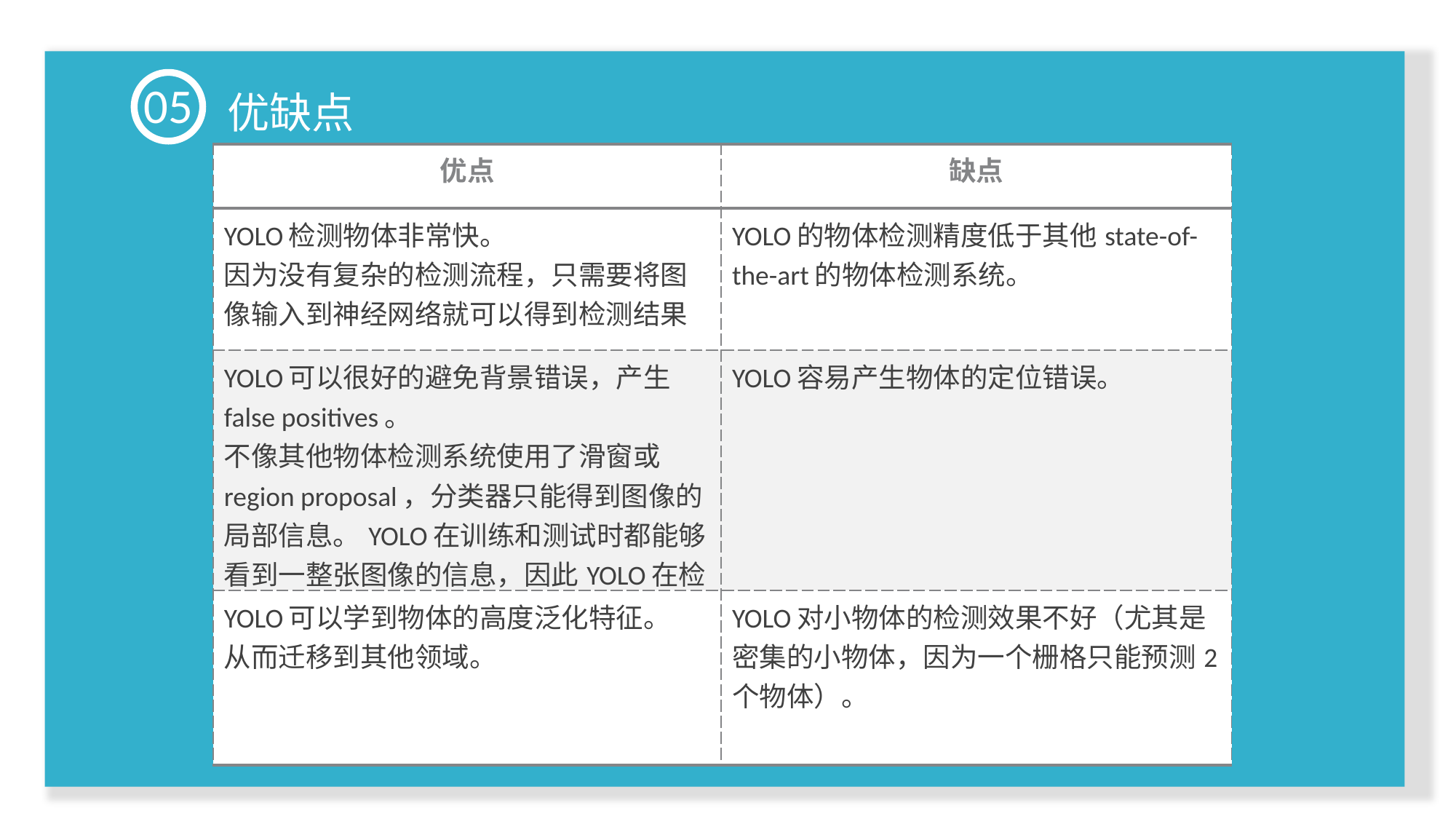

05

优缺点视化的结果

| 优点 | 缺点 |
| --- | --- |
| YOLO检测物体非常快。 因为没有复杂的检测流程，只需要将图像输入到神经网络就可以得到检测结果 | YOLO的物体检测精度低于其他state-of-the-art的物体检测系统。 |
| YOLO可以很好的避免背景错误，产生false positives。 不像其他物体检测系统使用了滑窗或region proposal，分类器只能得到图像的局部信息。YOLO在训练和测试时都能够看到一整张图像的信息，因此YOLO在检测物体时能很好的利用上下文信息。 | YOLO容易产生物体的定位错误。 |
| YOLO可以学到物体的高度泛化特征。 从而迁移到其他领域。 | YOLO对小物体的检测效果不好（尤其是密集的小物体，因为一个栅格只能预测2个物体）。 |